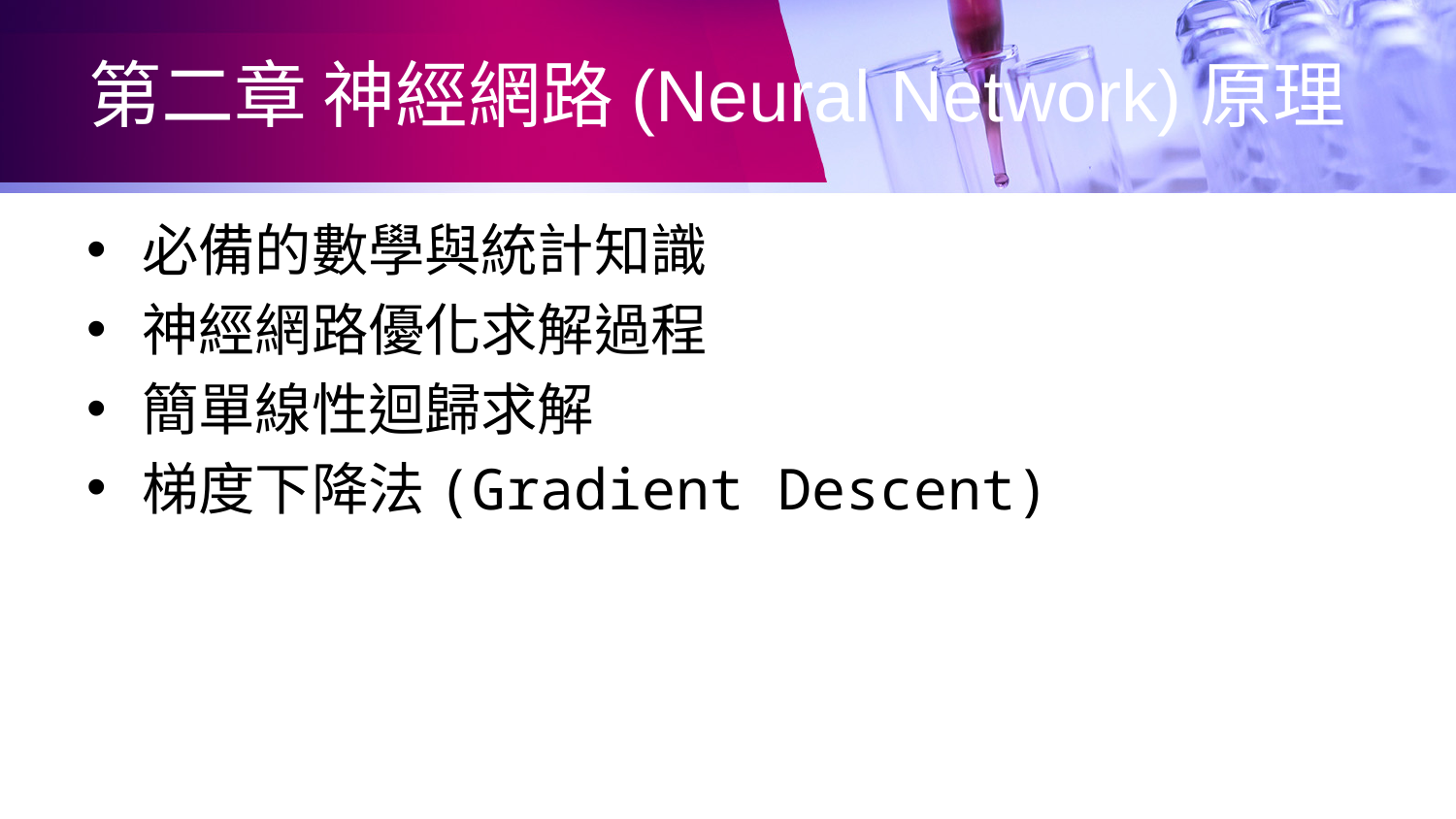

# 第二章 神經網路(Neural Network)原理
必備的數學與統計知識
神經網路優化求解過程
簡單線性迴歸求解
梯度下降法(Gradient Descent)